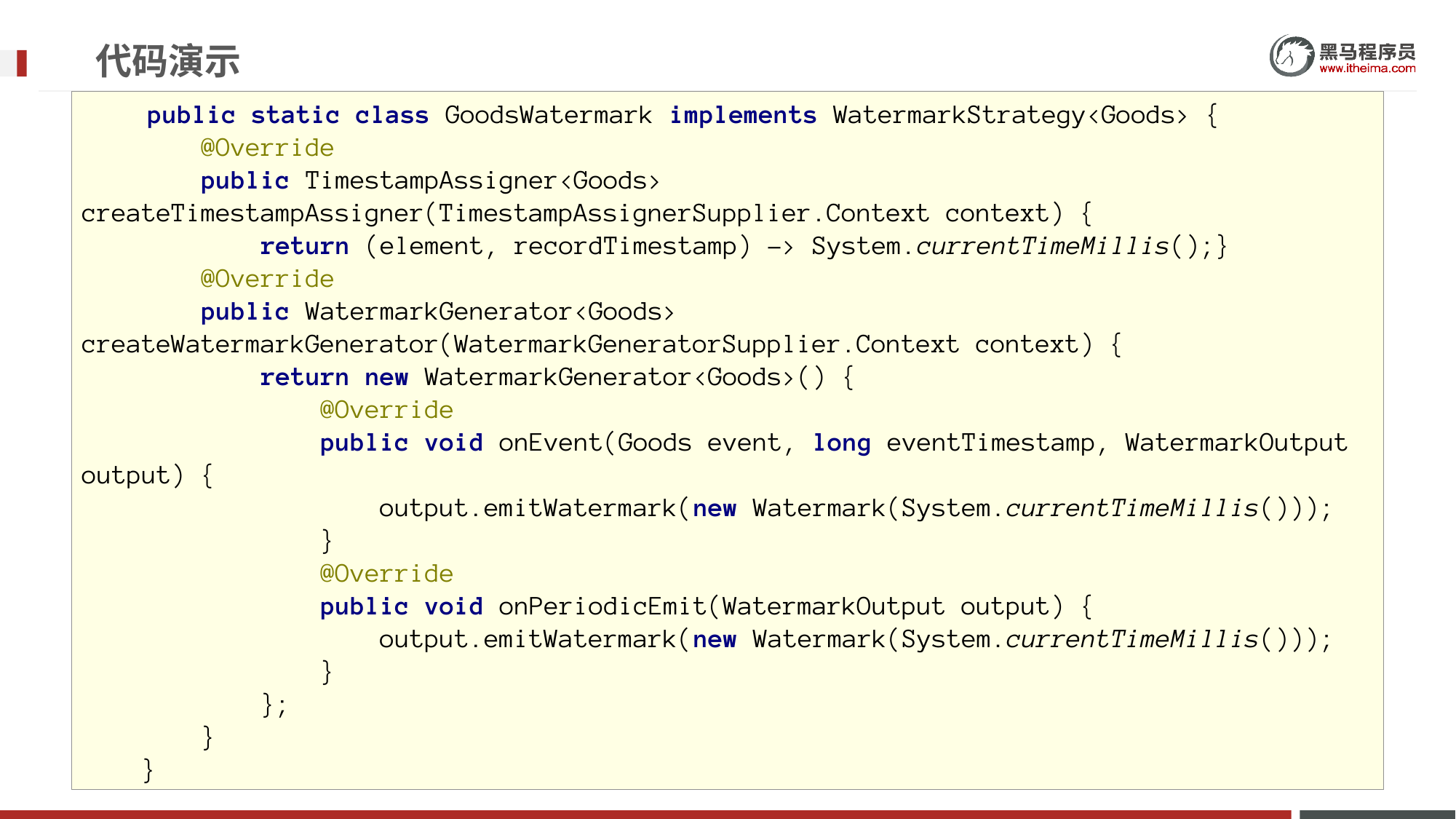

# 代码演示
    public static class GoodsWatermark implements WatermarkStrategy<Goods> {
        @Override
        public TimestampAssigner<Goods> createTimestampAssigner(TimestampAssignerSupplier.Context context) {
            return (element, recordTimestamp) -> System.currentTimeMillis();}
        @Override
        public WatermarkGenerator<Goods> createWatermarkGenerator(WatermarkGeneratorSupplier.Context context) {
            return new WatermarkGenerator<Goods>() {
                @Override
                public void onEvent(Goods event, long eventTimestamp, WatermarkOutput output) {
                    output.emitWatermark(new Watermark(System.currentTimeMillis()));
                }
                @Override
                public void onPeriodicEmit(WatermarkOutput output) {
                    output.emitWatermark(new Watermark(System.currentTimeMillis()));
                }
            };
        }
    }